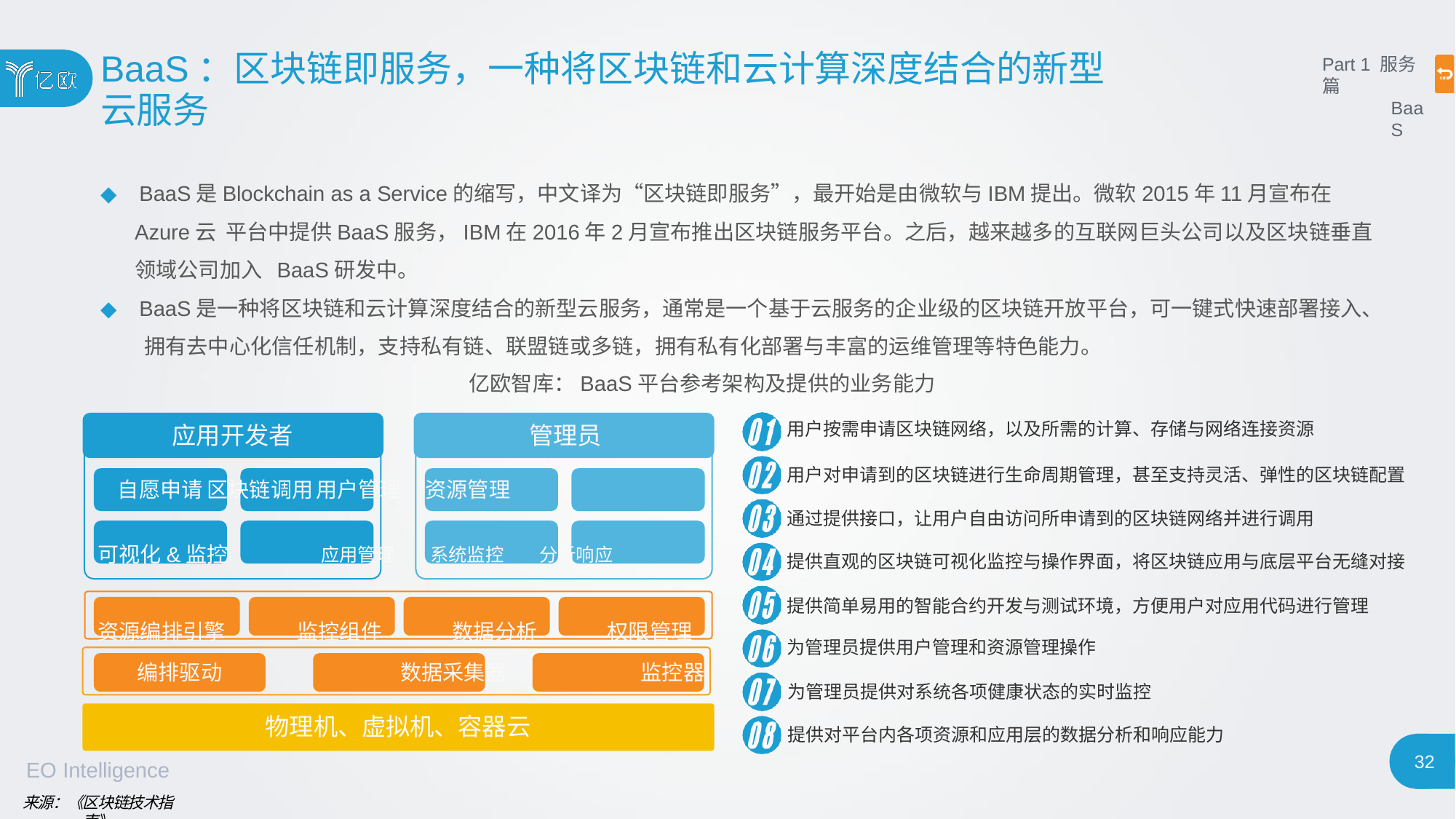

# BaaS：区块链即服务，一种将区块链和云计算深度结合的新型
云服务
Part 1 服务篇
BaaS

◆ BaaS是Blockchain as a Service的缩写，中文译为“区块链即服务”，最开始是由微软与IBM提出。微软2015年11月宣布在Azure云  平台中提供BaaS服务，IBM在2016年2月宣布推出区块链服务平台。之后，越来越多的互联网巨头公司以及区块链垂直领域公司加入  BaaS研发中。
◆ BaaS是一种将区块链和云计算深度结合的新型云服务，通常是一个基于云服务的企业级的区块链开放平台，可一键式快速部署接入、  拥有去中心化信任机制，支持私有链、联盟链或多链，拥有私有化部署与丰富的运维管理等特色能力。
亿欧智库：BaaS平台参考架构及提供的业务能力

用户按需申请区块链网络，以及所需的计算、存储与网络连接资源
应用开发者	管理员

用户对申请到的区块链进行生命周期管理，甚至支持灵活、弹性的区块链配置

自愿申请	区块链调用	用户管理	资源管理

可视化&监控	应用管理	系统监控	分析响应

资源编排引擎	监控组件	数据分析	权限管理
通过提供接口，让用户自由访问所申请到的区块链网络并进行调用

提供直观的区块链可视化监控与操作界面，将区块链应用与底层平台无缝对接

提供简单易用的智能合约开发与测试环境，方便用户对应用代码进行管理

为管理员提供用户管理和资源管理操作

编排驱动	数据采集器	监控器
为管理员提供对系统各项健康状态的实时监控

物理机、虚拟机、容器云
提供对平台内各项资源和应用层的数据分析和响应能力
32
EO Intelligence
来源：《区块链技术指南》